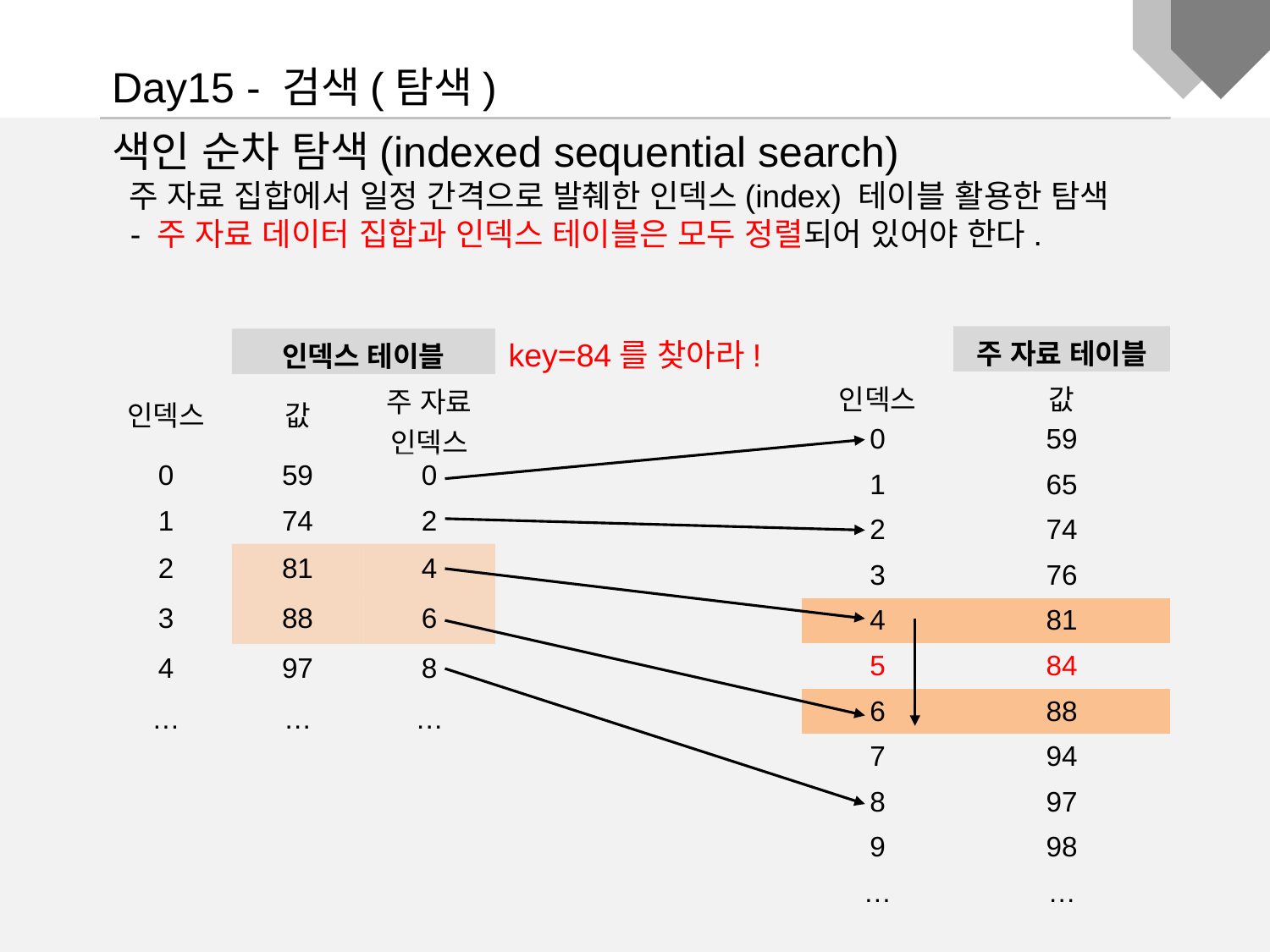

Day15 - 검색(탐색)
색인 순차 탐색(indexed sequential search)
 주 자료 집합에서 일정 간격으로 발췌한 인덱스(index) 테이블 활용한 탐색
  - 주 자료 데이터 집합과 인덱스 테이블은 모두 정렬되어 있어야 한다.

|  | 주 자료 테이블 |
| --- | --- |
| 인덱스 | 값 |
| 0 | 59 |
| 1 | 65 |
| 2 | 74 |
| 3 | 76 |
| 4 | 81 |
| 5 | 84 |
| 6 | 88 |
| 7 | 94 |
| 8 | 97 |
| 9 | 98 |
| … | … |
|  | 인덱스 테이블 |  |
| --- | --- | --- |
| 인덱스 | 값 | 주 자료 인덱스 |
| 0 | 59 | 0 |
| 1 | 74 | 2 |
| 2 | 81 | 4 |
| 3 | 88 | 6 |
| 4 | 97 | 8 |
| … | … | … |
key=84를 찾아라!